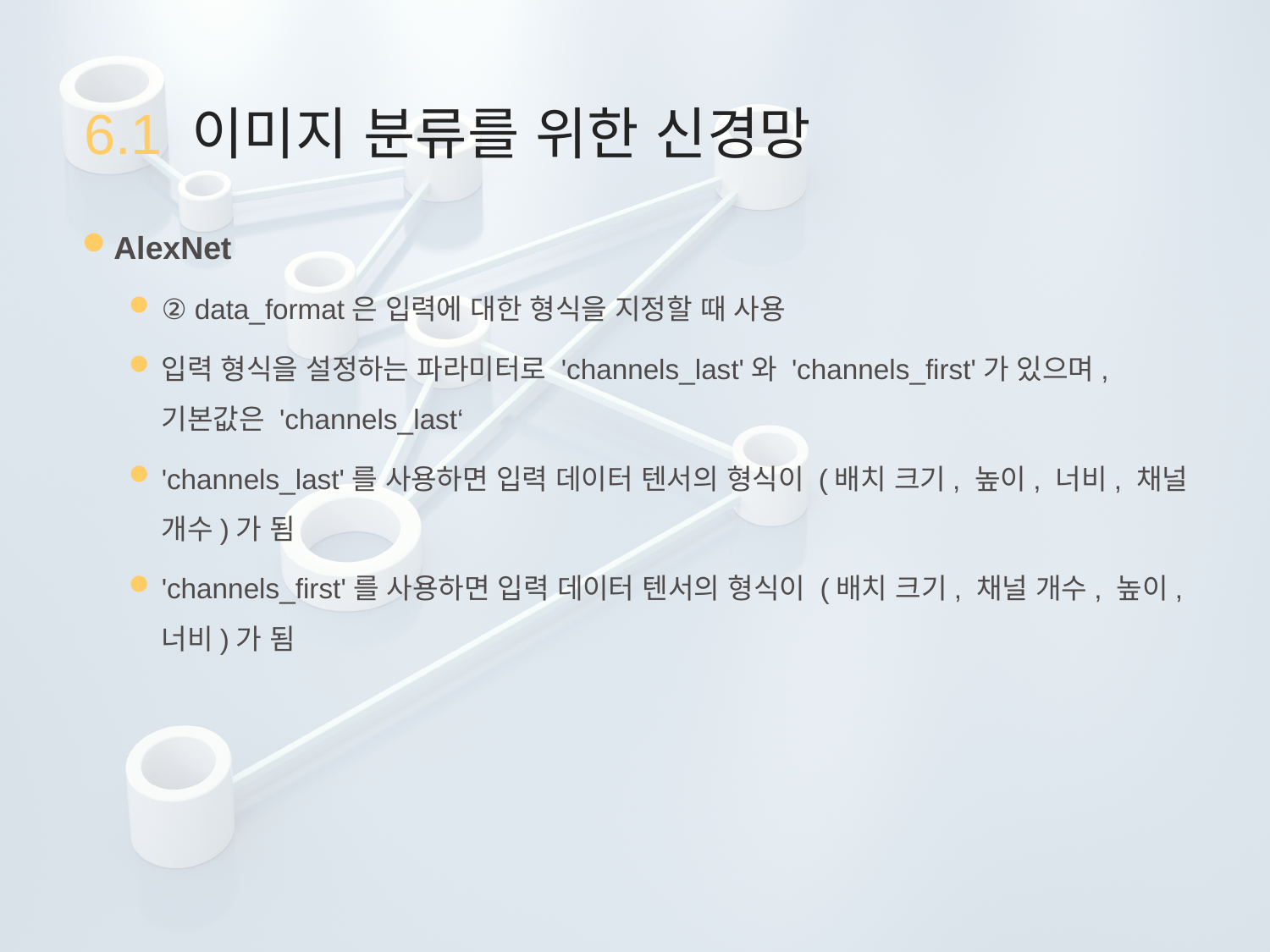

# 6.1 이미지 분류를 위한 신경망
AlexNet
② data_format은 입력에 대한 형식을 지정할 때 사용
입력 형식을 설정하는 파라미터로 'channels_last'와 'channels_first'가 있으며, 기본값은 'channels_last‘
'channels_last'를 사용하면 입력 데이터 텐서의 형식이 (배치 크기, 높이, 너비, 채널 개수)가 됨
'channels_first'를 사용하면 입력 데이터 텐서의 형식이 (배치 크기, 채널 개수, 높이, 너비)가 됨